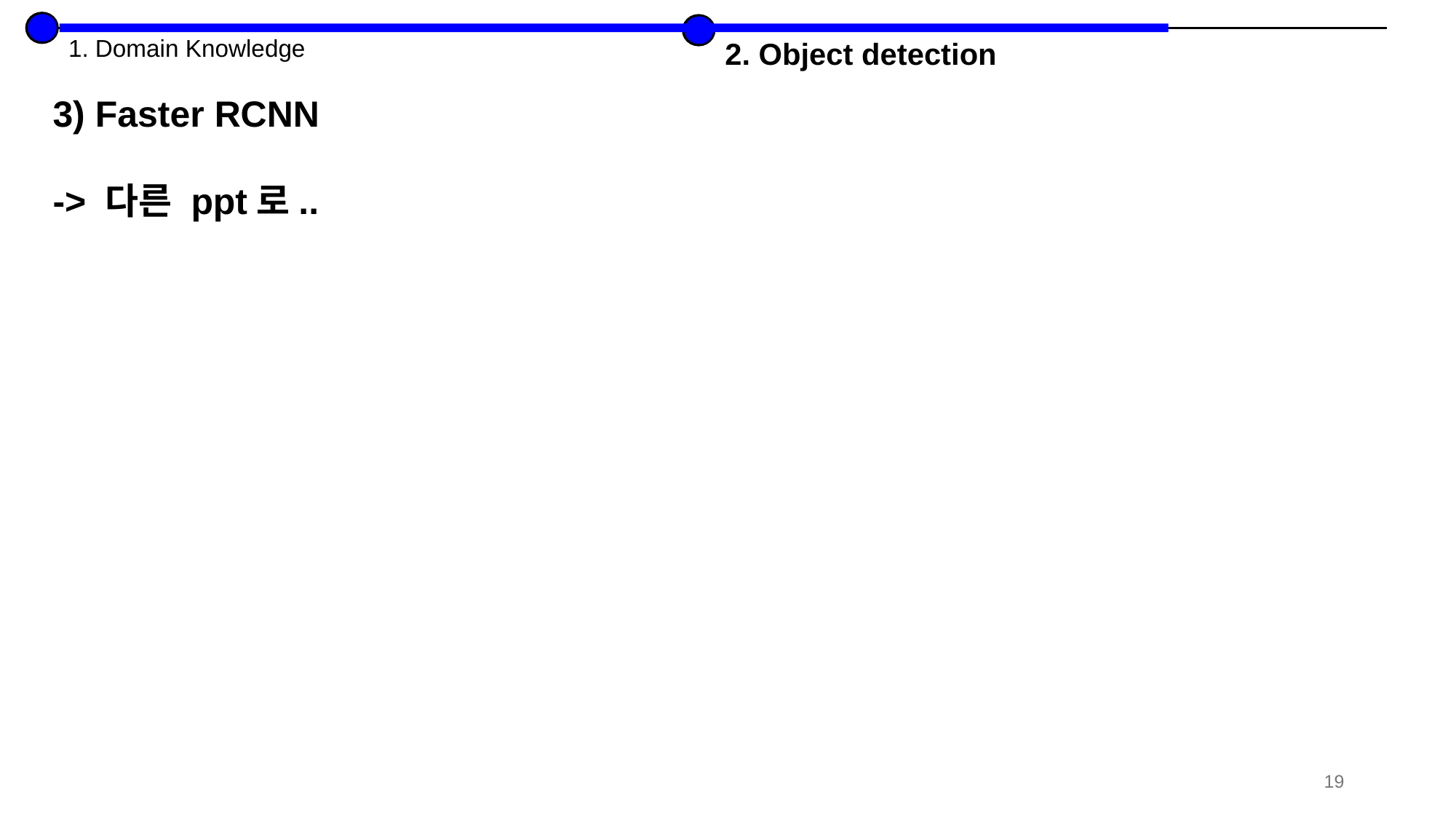

1. Domain Knowledge
2. Object detection
3) Faster RCNN

-> 다른 ppt로..
19